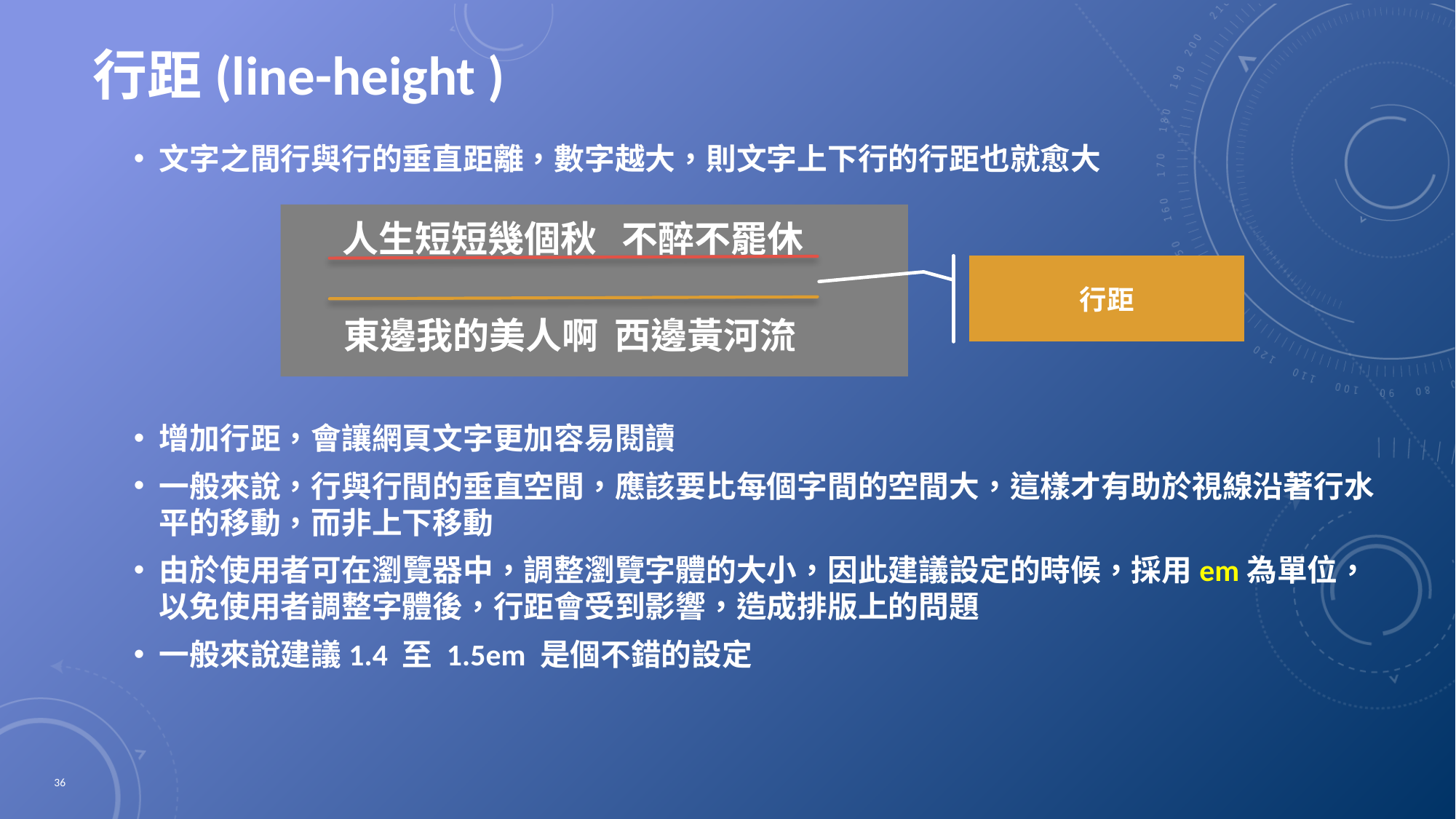

# 行距(line-height )
文字之間行與行的垂直距離，數字越大，則文字上下行的行距也就愈大

增加行距，會讓網頁文字更加容易閱讀
一般來說，行與行間的垂直空間，應該要比每個字間的空間大，這樣才有助於視線沿著行水平的移動，而非上下移動
由於使用者可在瀏覽器中，調整瀏覽字體的大小，因此建議設定的時候，採用em為單位，以免使用者調整字體後，行距會受到影響，造成排版上的問題
一般來說建議1.4 至 1.5em 是個不錯的設定

人生短短幾個秋   不醉不罷休
東邊我的美人啊  西邊黃河流
行距
36